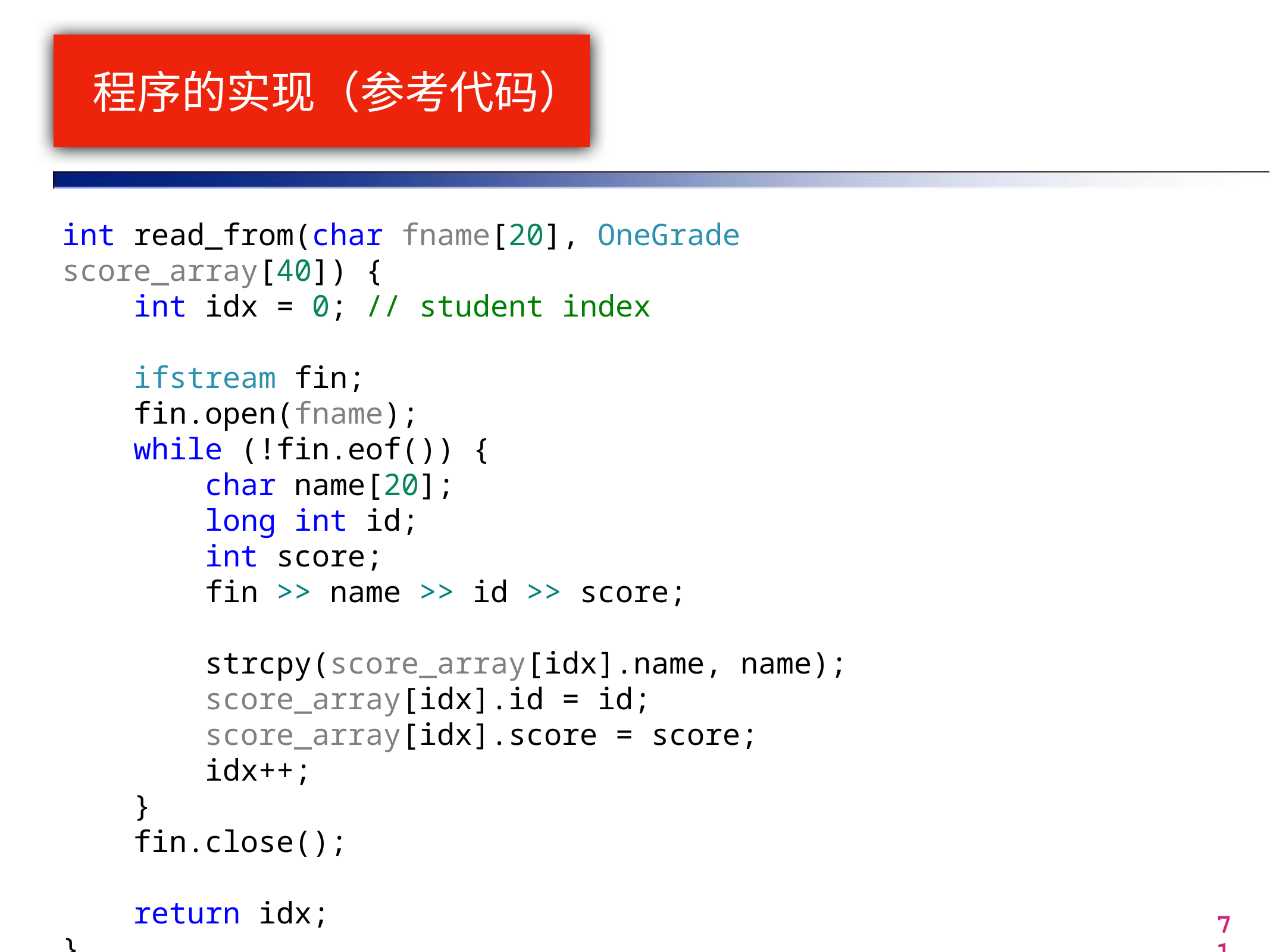

# 程序的实现（参考代码）
int read_from(char fname[20], OneGrade score_array[40]) {
    int idx = 0; // student index
    ifstream fin;
    fin.open(fname);
    while (!fin.eof()) {
        char name[20];
        long int id;
        int score;
        fin >> name >> id >> score;
        strcpy(score_array[idx].name, name);
        score_array[idx].id = id;
        score_array[idx].score = score;
        idx++;
    }
    fin.close();
    return idx;
}
71